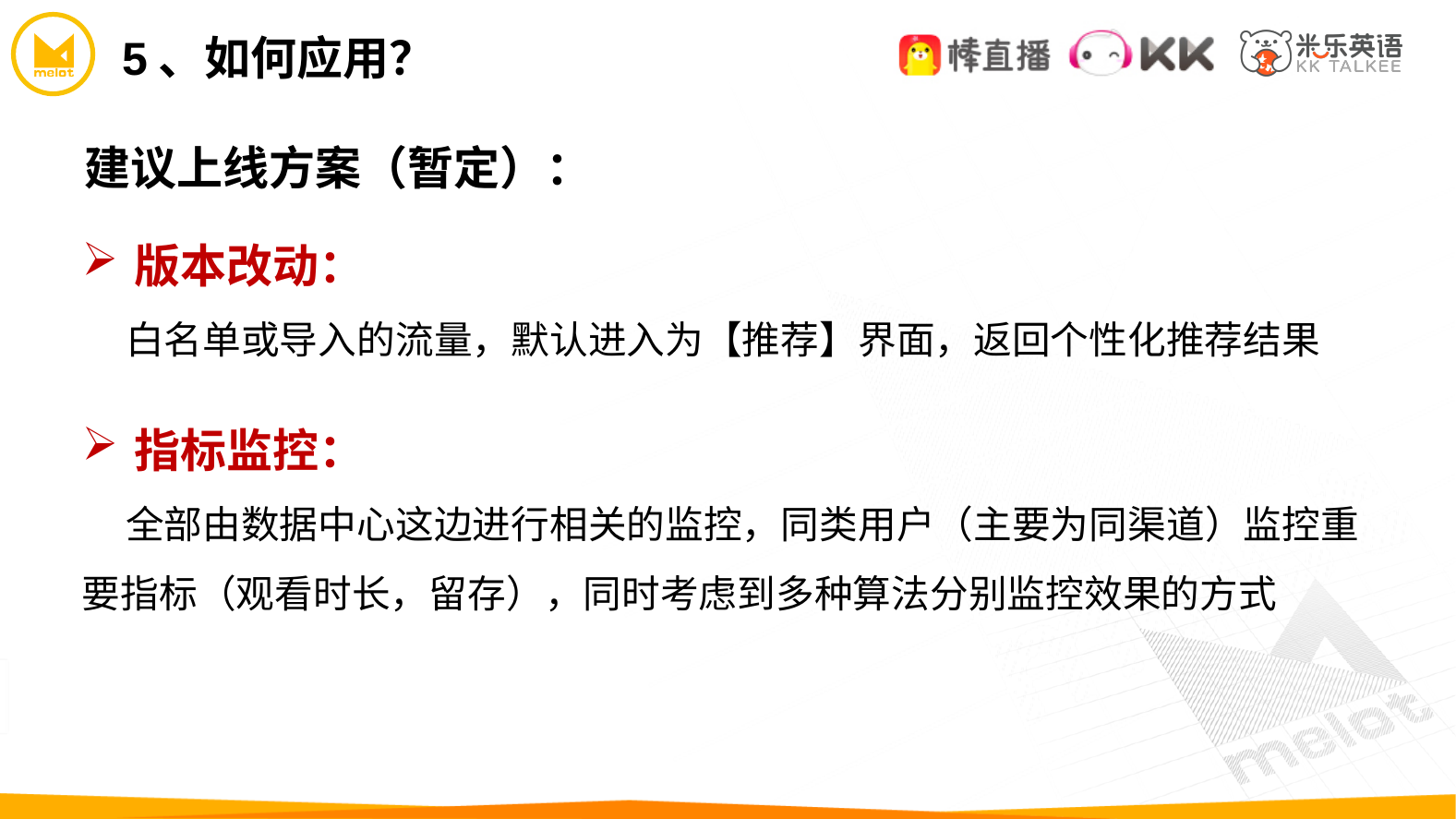

5、如何应用？
建议上线方案（暂定）：
版本改动：
    白名单或导入的流量，默认进入为【推荐】界面，返回个性化推荐结果
指标监控：
    全部由数据中心这边进行相关的监控，同类用户（主要为同渠道）监控重要指标（观看时长，留存），同时考虑到多种算法分别监控效果的方式